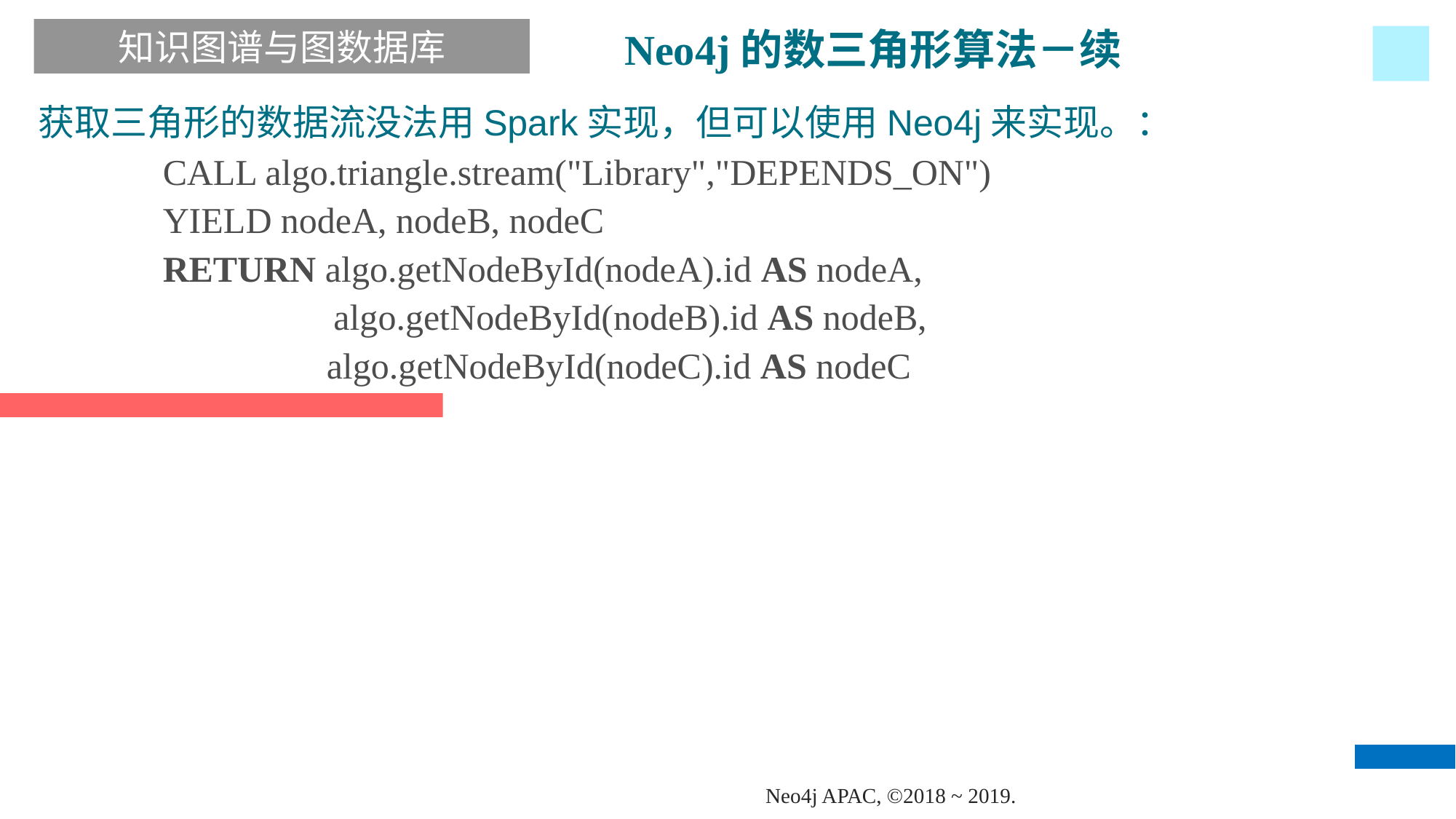

Neo4j的数三角形算法－续
知识图谱与图数据库

获取三角形的数据流没法用Spark实现，但可以使用Neo4j来实现。：
CALL algo.triangle.stream("Library","DEPENDS_ON")
YIELD nodeA, nodeB, nodeC
RETURN algo.getNodeById(nodeA).id AS nodeA,
　　　　  algo.getNodeById(nodeB).id AS nodeB,
                  algo.getNodeById(nodeC).id AS nodeC